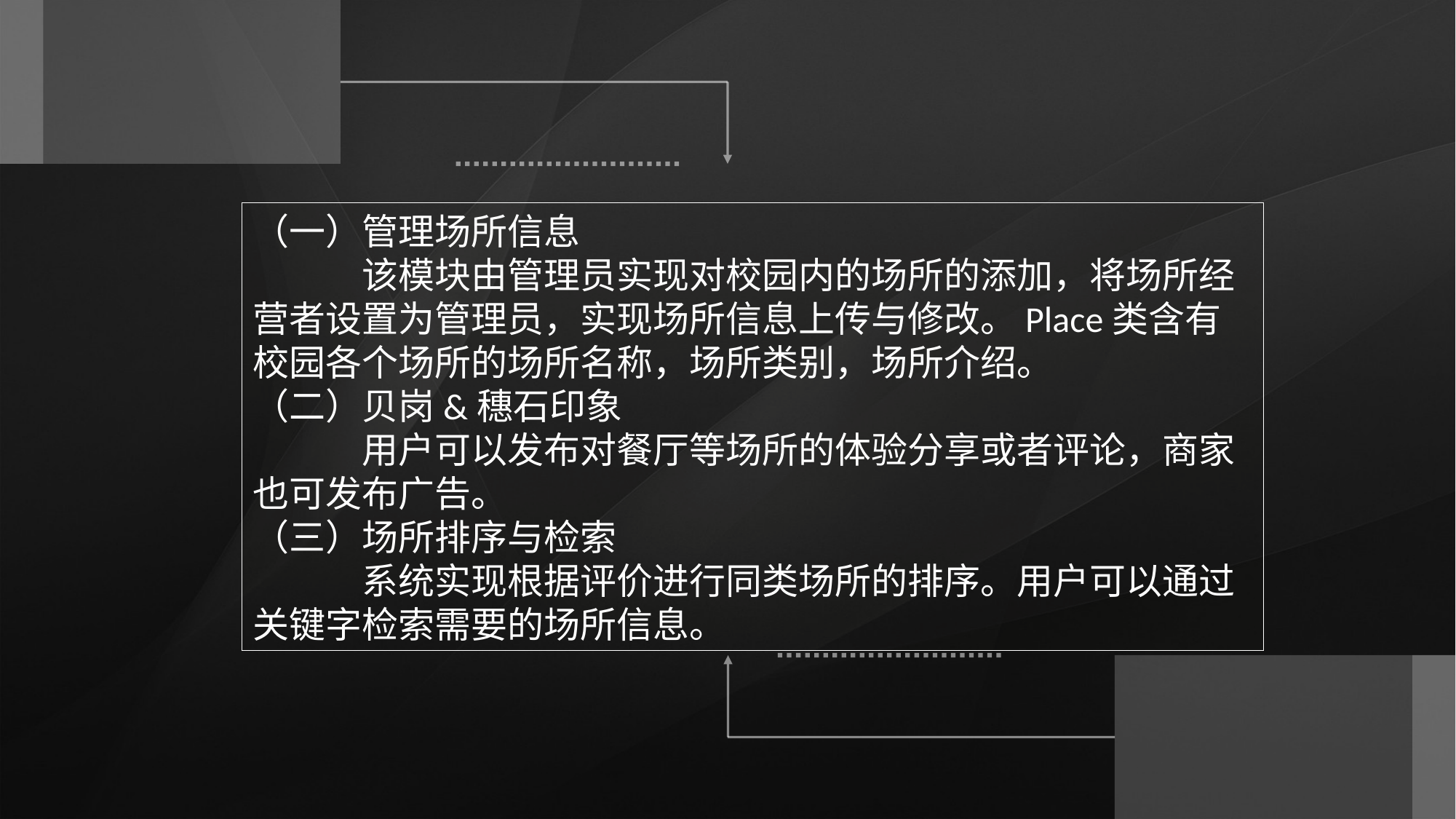

（一）管理场所信息
	该模块由管理员实现对校园内的场所的添加，将场所经营者设置为管理员，实现场所信息上传与修改。Place类含有校园各个场所的场所名称，场所类别，场所介绍。
（二）贝岗&穗石印象
	用户可以发布对餐厅等场所的体验分享或者评论，商家也可发布广告。
（三）场所排序与检索
	系统实现根据评价进行同类场所的排序。用户可以通过关键字检索需要的场所信息。